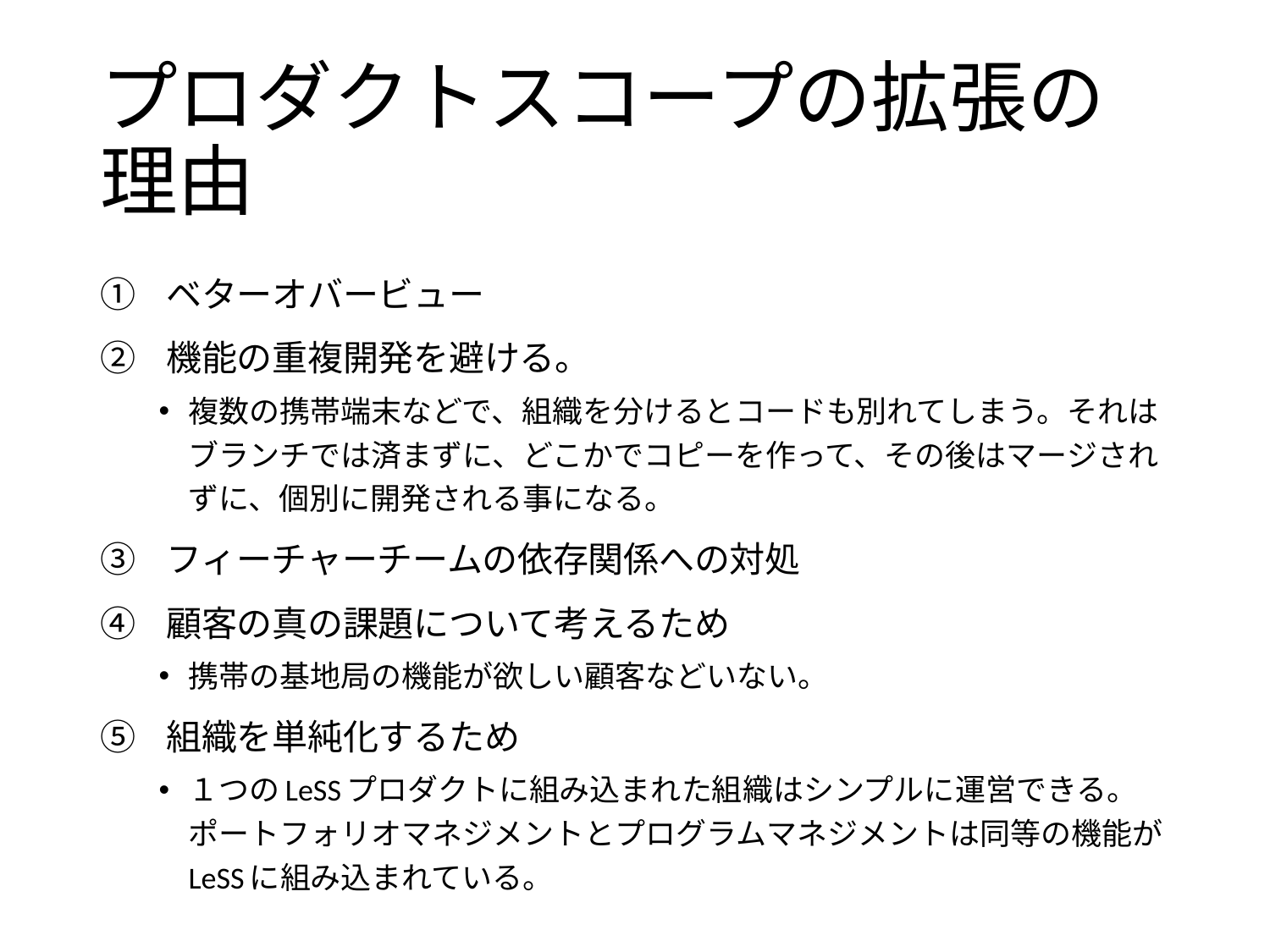

# プロダクトスコープの拡張の理由
ベターオバービュー
機能の重複開発を避ける。
複数の携帯端末などで、組織を分けるとコードも別れてしまう。それはブランチでは済まずに、どこかでコピーを作って、その後はマージされずに、個別に開発される事になる。
フィーチャーチームの依存関係への対処
顧客の真の課題について考えるため
携帯の基地局の機能が欲しい顧客などいない。
組織を単純化するため
１つのLeSSプロダクトに組み込まれた組織はシンプルに運営できる。ポートフォリオマネジメントとプログラムマネジメントは同等の機能がLeSSに組み込まれている。